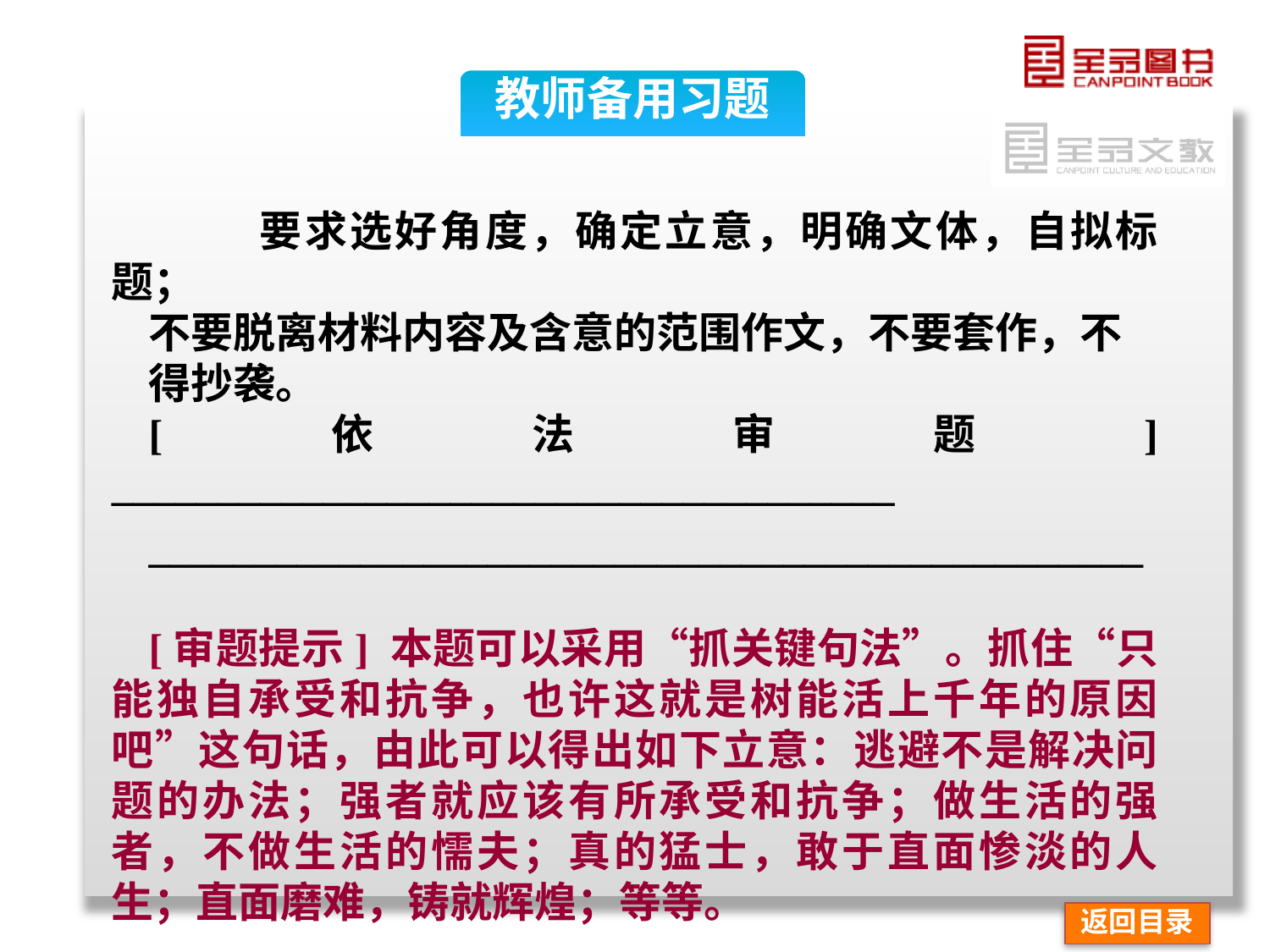

教师备用习题
        要求选好角度，确定立意，明确文体，自拟标题；
不要脱离材料内容及含意的范围作文，不要套作，不
得抄袭。
[依法审题] _____________________________________
_______________________________________________

[审题提示] 本题可以采用“抓关键句法”。抓住“只能独自承受和抗争，也许这就是树能活上千年的原因吧”这句话，由此可以得出如下立意：逃避不是解决问题的办法；强者就应该有所承受和抗争；做生活的强者，不做生活的懦夫；真的猛士，敢于直面惨淡的人生；直面磨难，铸就辉煌；等等。

返回目录